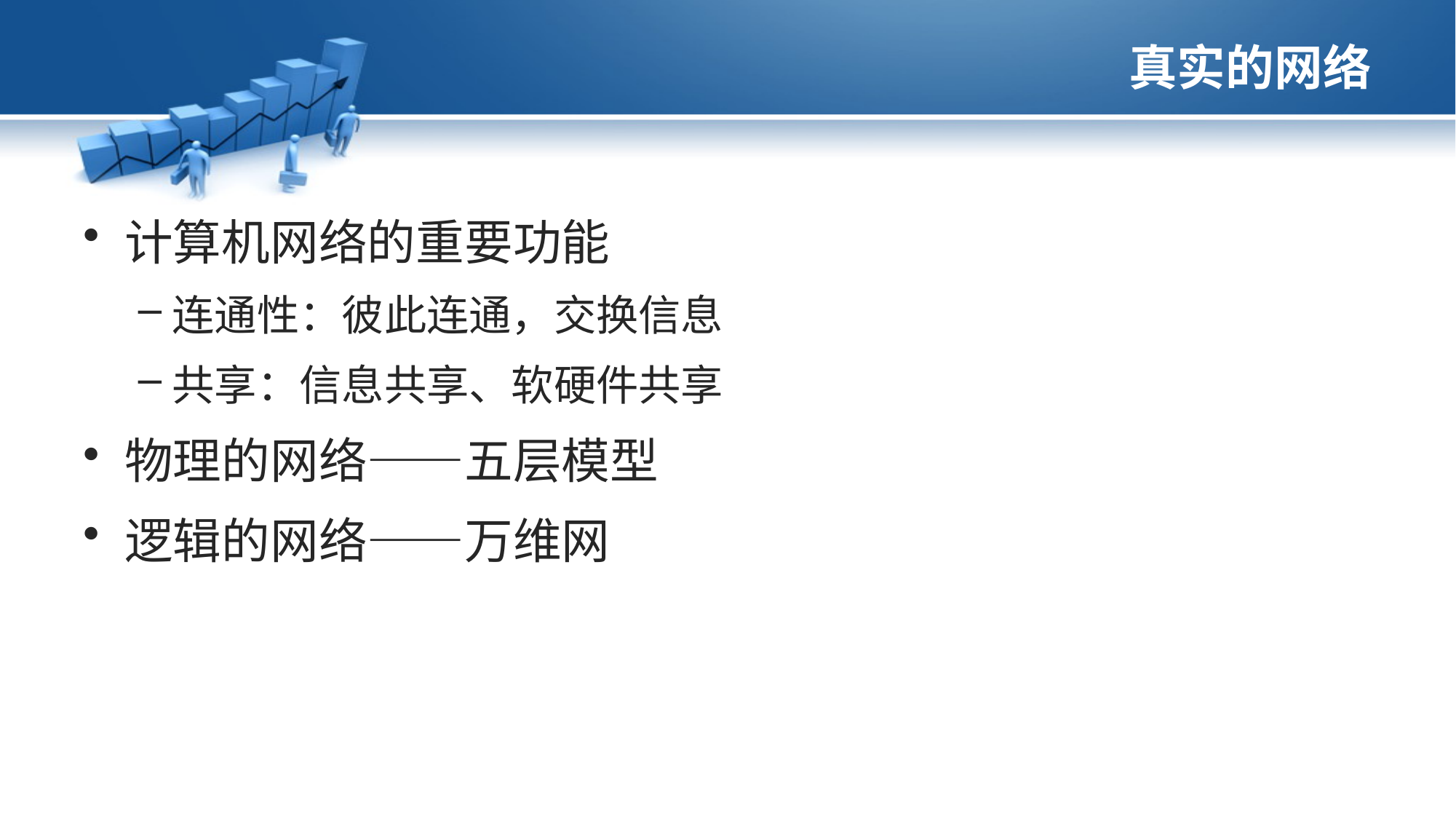

# 真实的网络
计算机网络的重要功能
连通性：彼此连通，交换信息
共享：信息共享、软硬件共享
物理的网络——五层模型
逻辑的网络——万维网